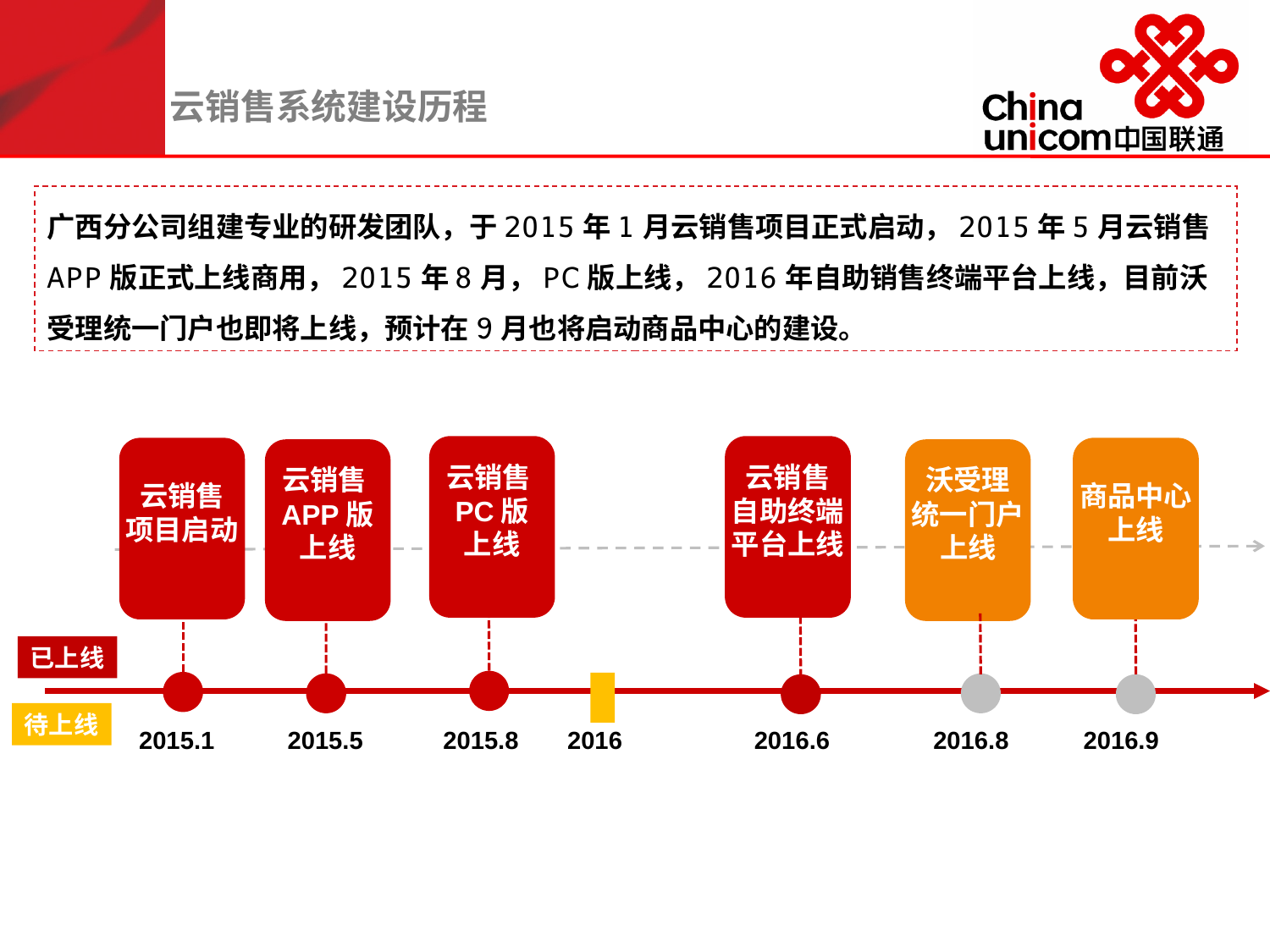

云销售系统建设历程
广西分公司组建专业的研发团队，于2015年1月云销售项目正式启动，2015年5月云销售APP版正式上线商用，2015年8月，PC版上线，2016年自助销售终端平台上线，目前沃受理统一门户也即将上线，预计在9月也将启动商品中心的建设。
云销售PC版
上线

云销售
自助终端
平台上线

云销售
项目启动

商品中心上线

云销售APP版上线

沃受理
统一门户上线

已上线

待上线
2015.1
2015.5
2015.8
2016
2016.6
2016.8
2016.9